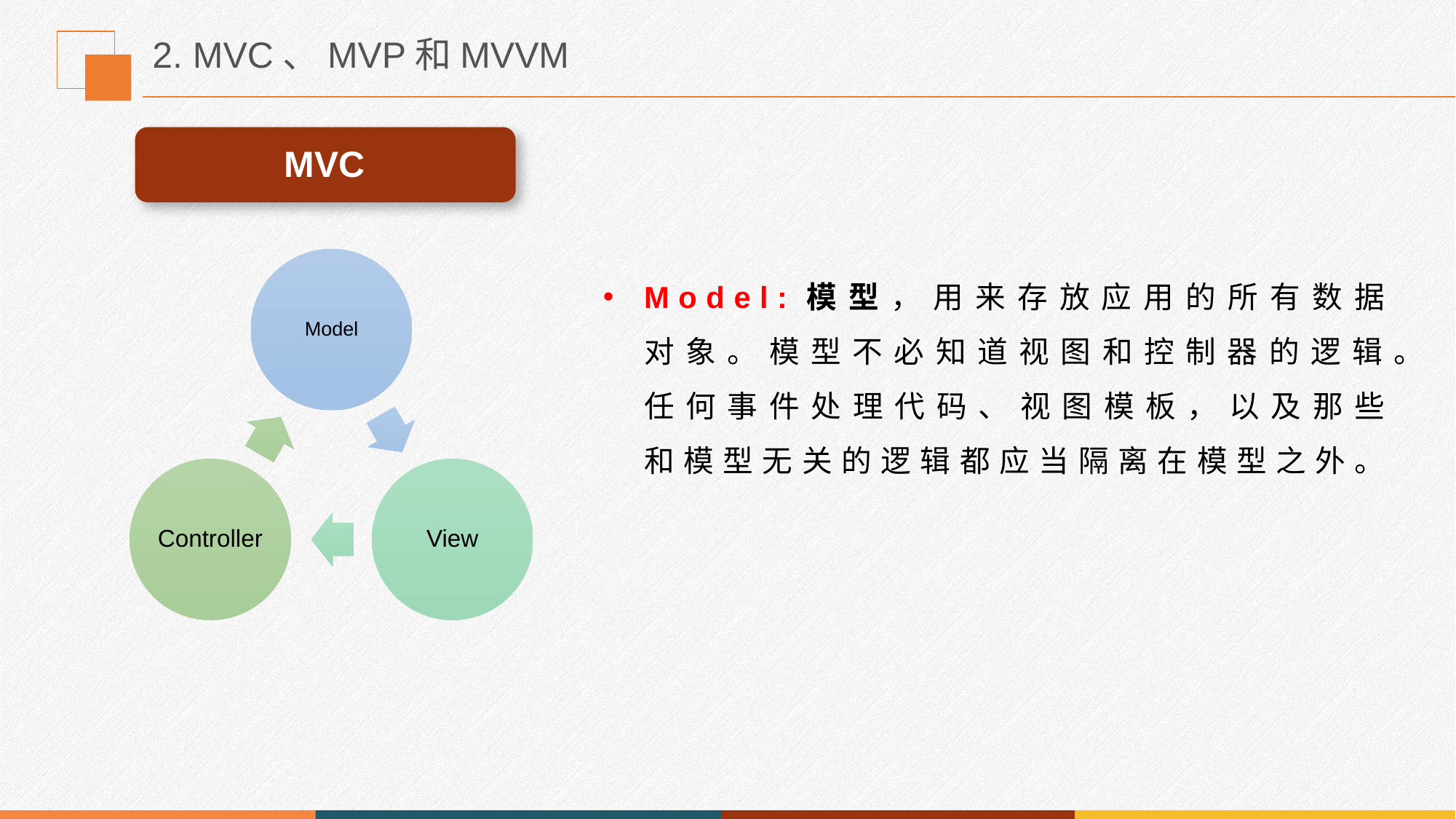

# 2. MVC、MVP和MVVM

MVC
Model

View

Controller

Model:模型，用来存放应用的所有数据对象。模型不必知道视图和控制器的逻辑。任何事件处理代码、视图模板，以及那些和模型无关的逻辑都应当隔离在模型之外。